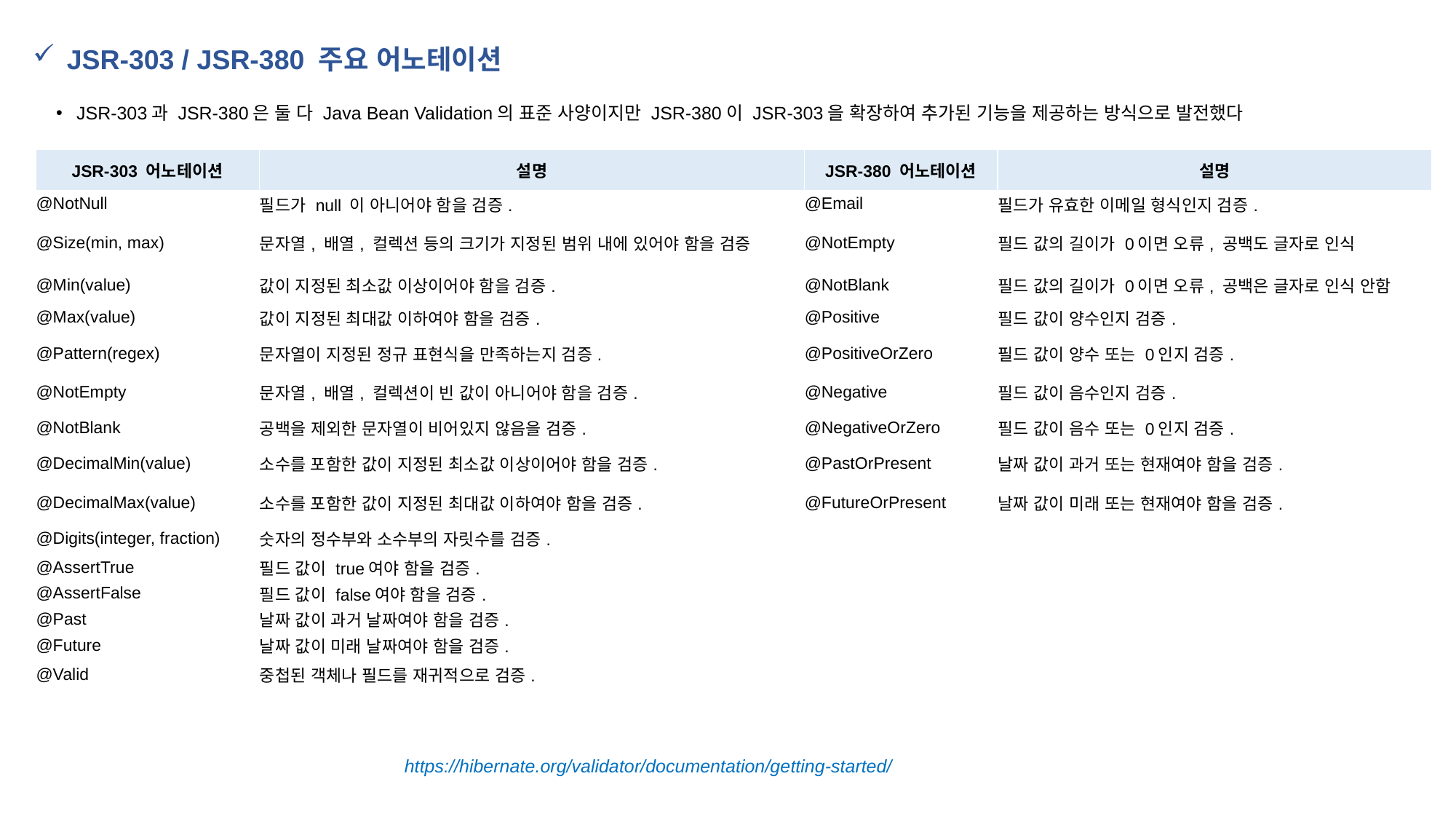

JSR-303 / JSR-380 주요 어노테이션
JSR-303과 JSR-380은 둘 다 Java Bean Validation의 표준 사양이지만 JSR-380이 JSR-303을 확장하여 추가된 기능을 제공하는 방식으로 발전했다
| JSR-303 어노테이션 | 설명 | JSR-380 어노테이션 | 설명 |
| --- | --- | --- | --- |
| @NotNull | 필드가 null 이 아니어야 함을 검증. | @Email | 필드가 유효한 이메일 형식인지 검증. |
| @Size(min, max) | 문자열, 배열, 컬렉션 등의 크기가 지정된 범위 내에 있어야 함을 검증 | @NotEmpty | 필드 값의 길이가 0이면 오류, 공백도 글자로 인식 |
| @Min(value) | 값이 지정된 최소값 이상이어야 함을 검증. | @NotBlank | 필드 값의 길이가 0이면 오류, 공백은 글자로 인식 안함 |
| @Max(value) | 값이 지정된 최대값 이하여야 함을 검증. | @Positive | 필드 값이 양수인지 검증. |
| @Pattern(regex) | 문자열이 지정된 정규 표현식을 만족하는지 검증. | @PositiveOrZero | 필드 값이 양수 또는 0인지 검증. |
| @NotEmpty | 문자열, 배열, 컬렉션이 빈 값이 아니어야 함을 검증. | @Negative | 필드 값이 음수인지 검증. |
| @NotBlank | 공백을 제외한 문자열이 비어있지 않음을 검증. | @NegativeOrZero | 필드 값이 음수 또는 0인지 검증. |
| @DecimalMin(value) | 소수를 포함한 값이 지정된 최소값 이상이어야 함을 검증. | @PastOrPresent | 날짜 값이 과거 또는 현재여야 함을 검증. |
| @DecimalMax(value) | 소수를 포함한 값이 지정된 최대값 이하여야 함을 검증. | @FutureOrPresent | 날짜 값이 미래 또는 현재여야 함을 검증. |
| @Digits(integer, fraction) | 숫자의 정수부와 소수부의 자릿수를 검증. |  |  |
| @AssertTrue | 필드 값이 true여야 함을 검증. |  |  |
| @AssertFalse | 필드 값이 false여야 함을 검증. |  |  |
| @Past | 날짜 값이 과거 날짜여야 함을 검증. |  |  |
| @Future | 날짜 값이 미래 날짜여야 함을 검증. |  |  |
| @Valid | 중첩된 객체나 필드를 재귀적으로 검증. |  |  |
https://hibernate.org/validator/documentation/getting-started/